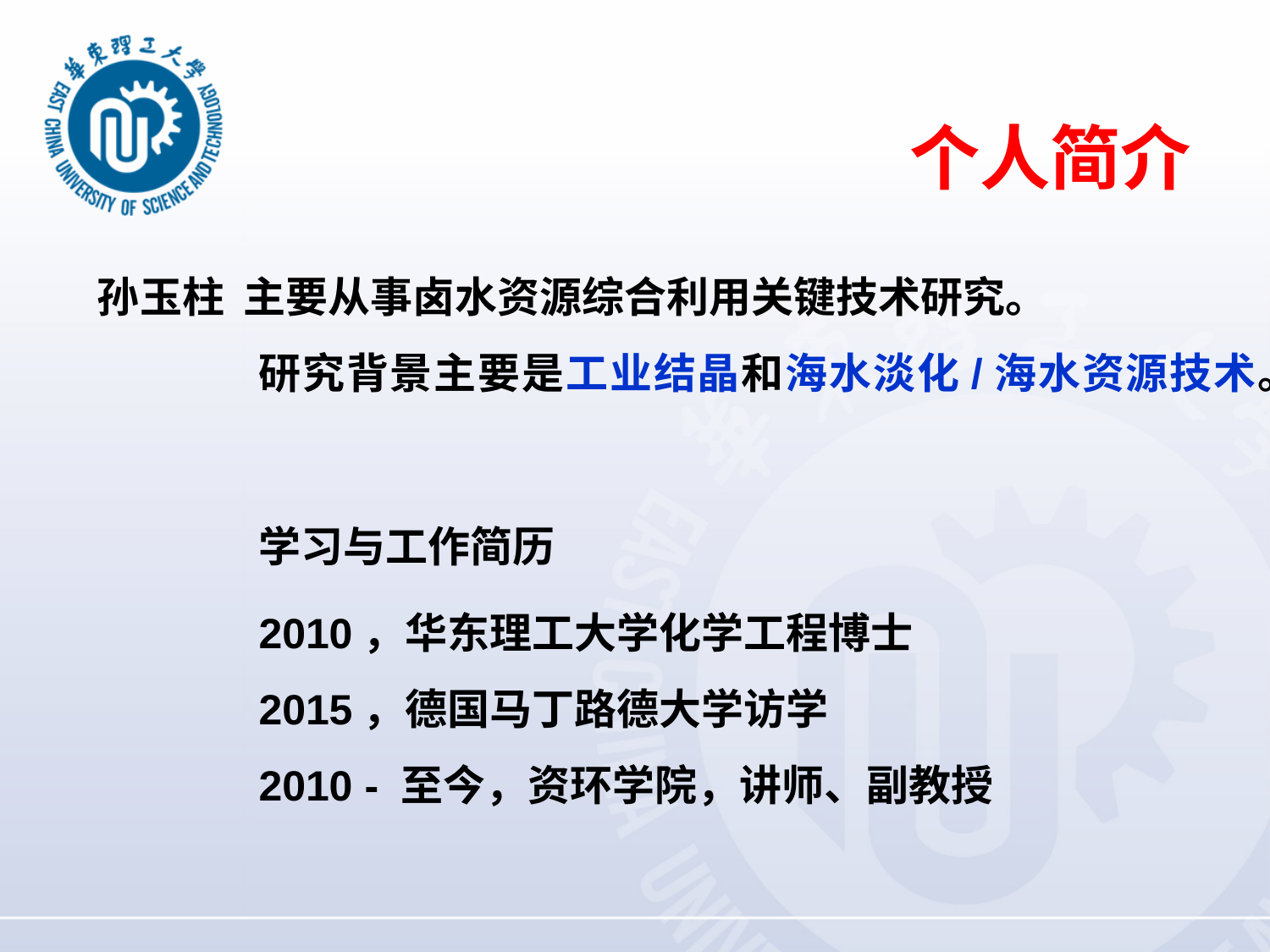

个人简介
孙玉柱  主要从事卤水资源综合利用关键技术研究。
研究背景主要是工业结晶和海水淡化/海水资源技术。

学习与工作简历
2010，华东理工大学化学工程博士
2015，德国马丁路德大学访学
2010 - 至今，资环学院，讲师、副教授